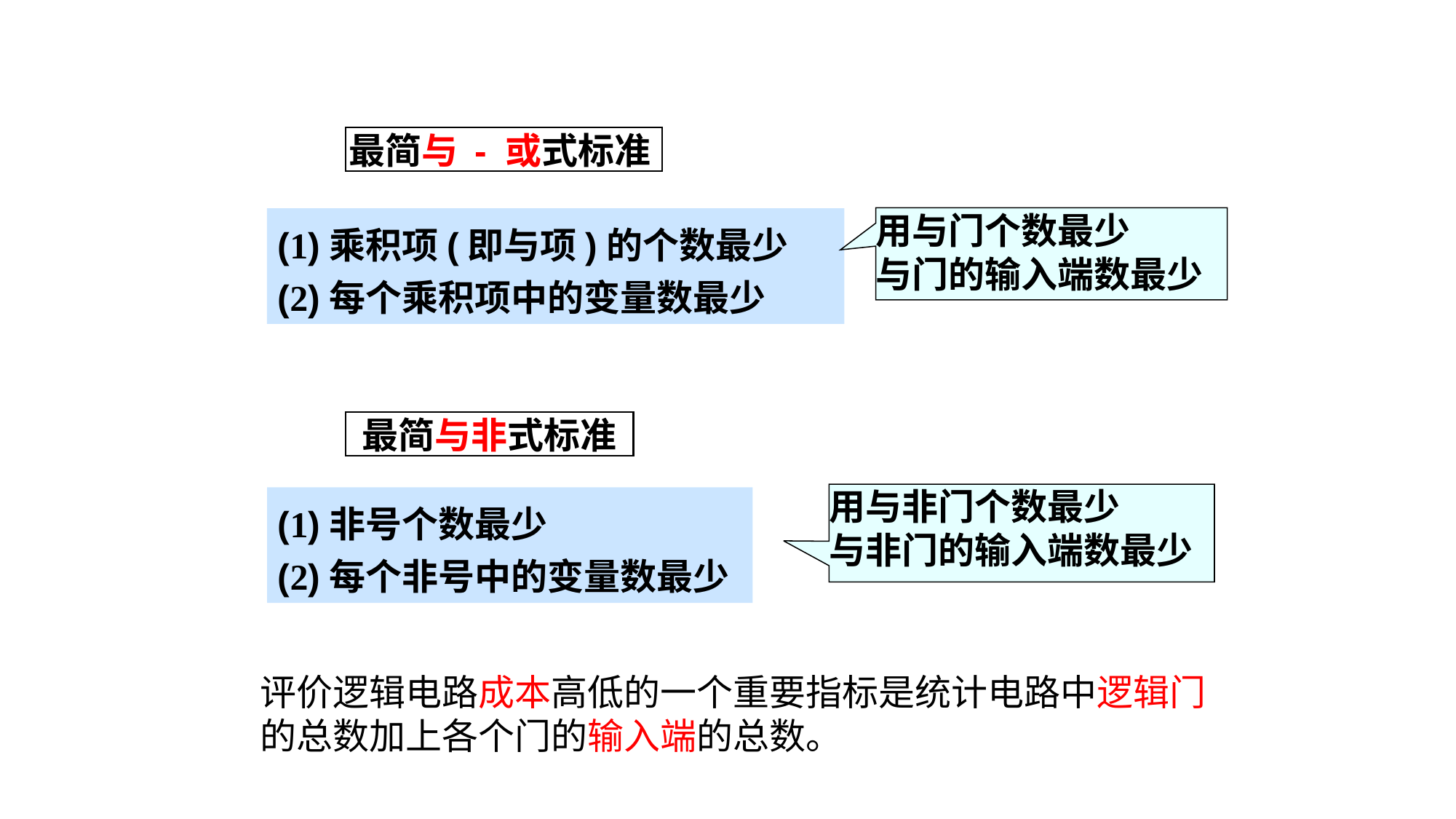

最简与 - 或式标准
用与门个数最少
与门的输入端数最少
(1)乘积项(即与项)的个数最少
(2)每个乘积项中的变量数最少
最简与非式标准
用与非门个数最少
与非门的输入端数最少
(1)非号个数最少
(2)每个非号中的变量数最少
评价逻辑电路成本高低的一个重要指标是统计电路中逻辑门的总数加上各个门的输入端的总数。